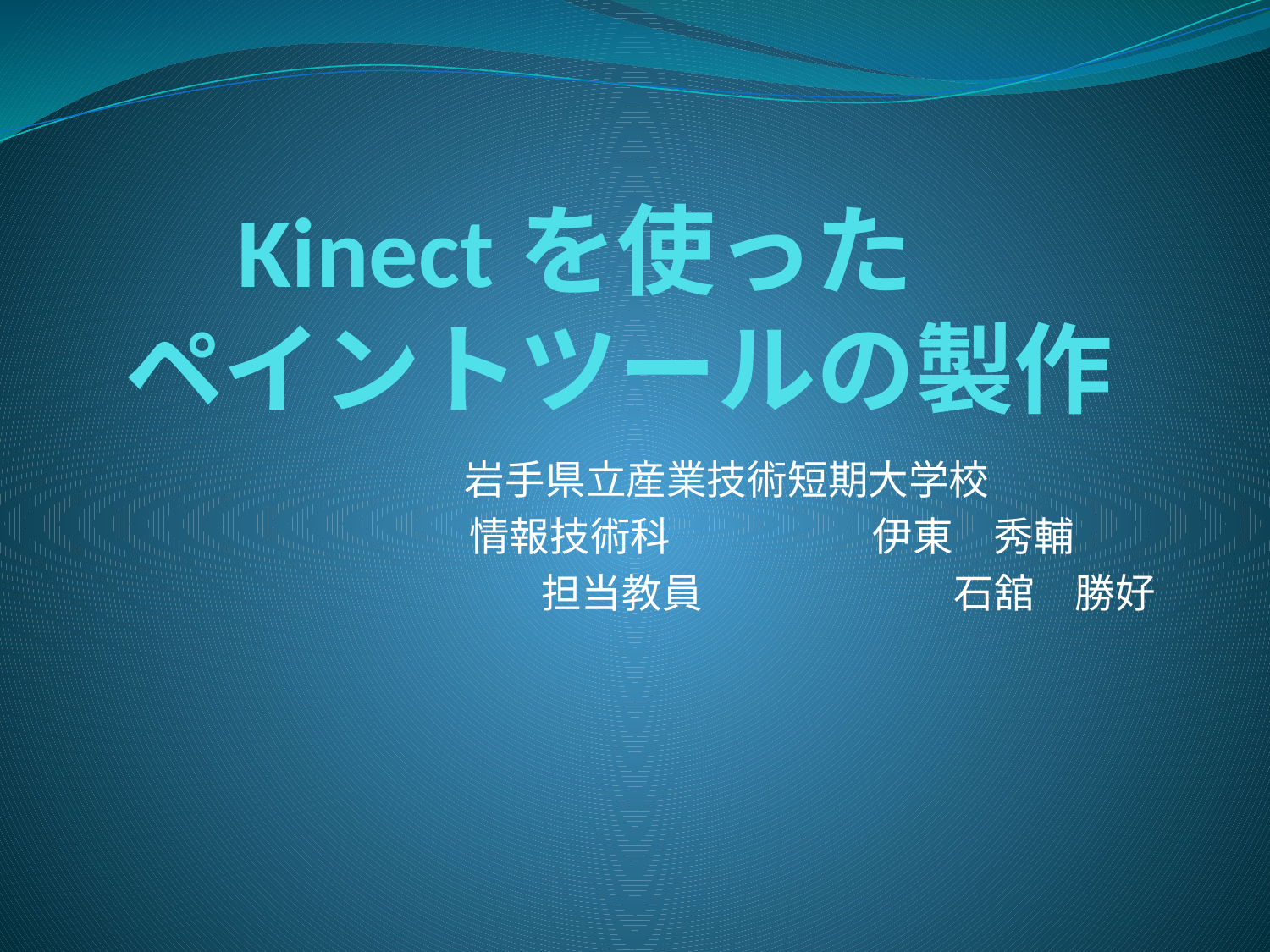

# Kinectを使った ペイントツールの製作
                                          岩手県立産業技術短期大学校
　　　　　　　　情報技術科　　　　　伊東　秀輔
　担当教員　　　　　 　石舘　勝好